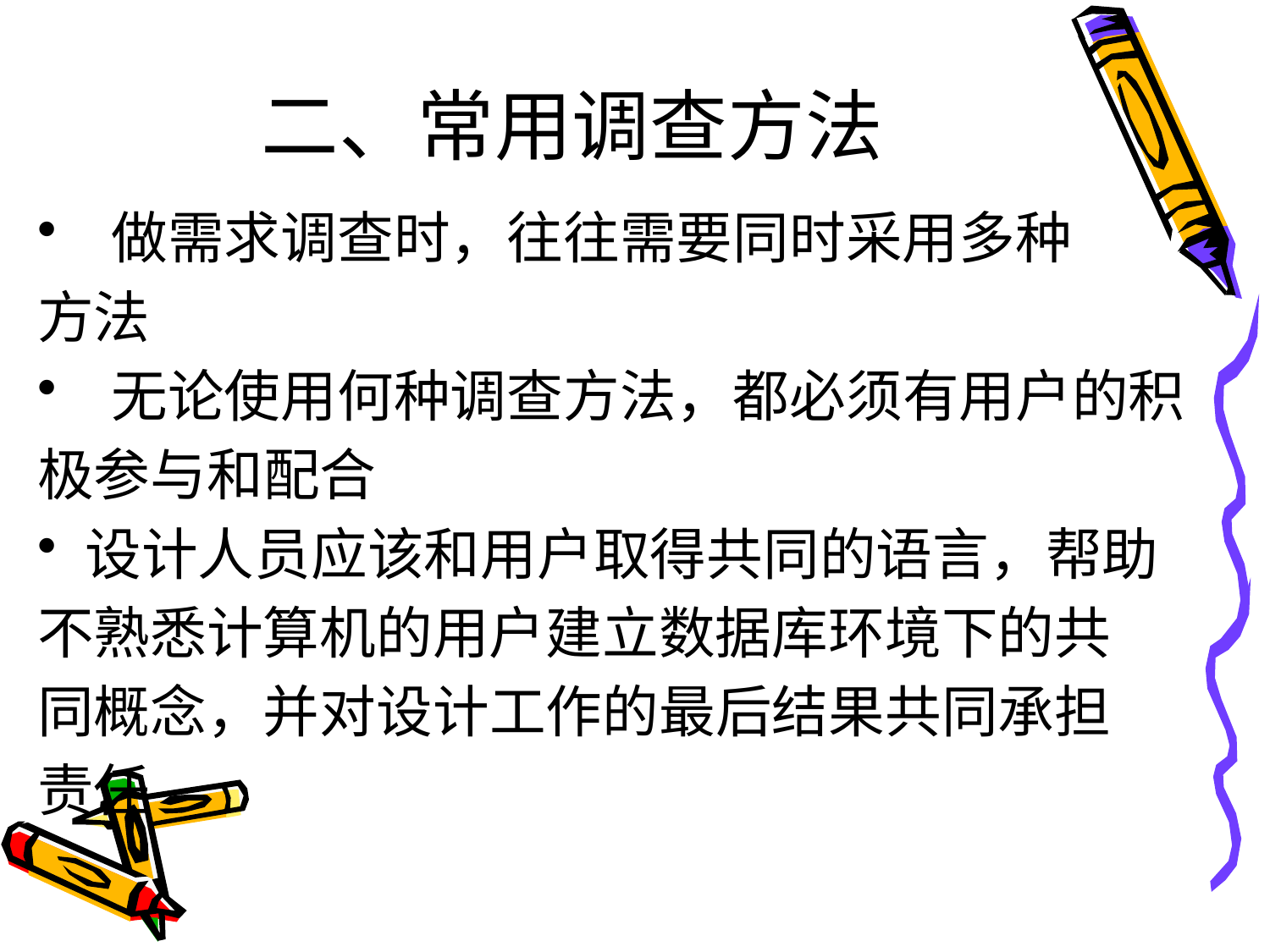

# 二、常用调查方法
 做需求调查时，往往需要同时采用多种
方法
 无论使用何种调查方法，都必须有用户的积
极参与和配合
设计人员应该和用户取得共同的语言，帮助
不熟悉计算机的用户建立数据库环境下的共
同概念，并对设计工作的最后结果共同承担
责任